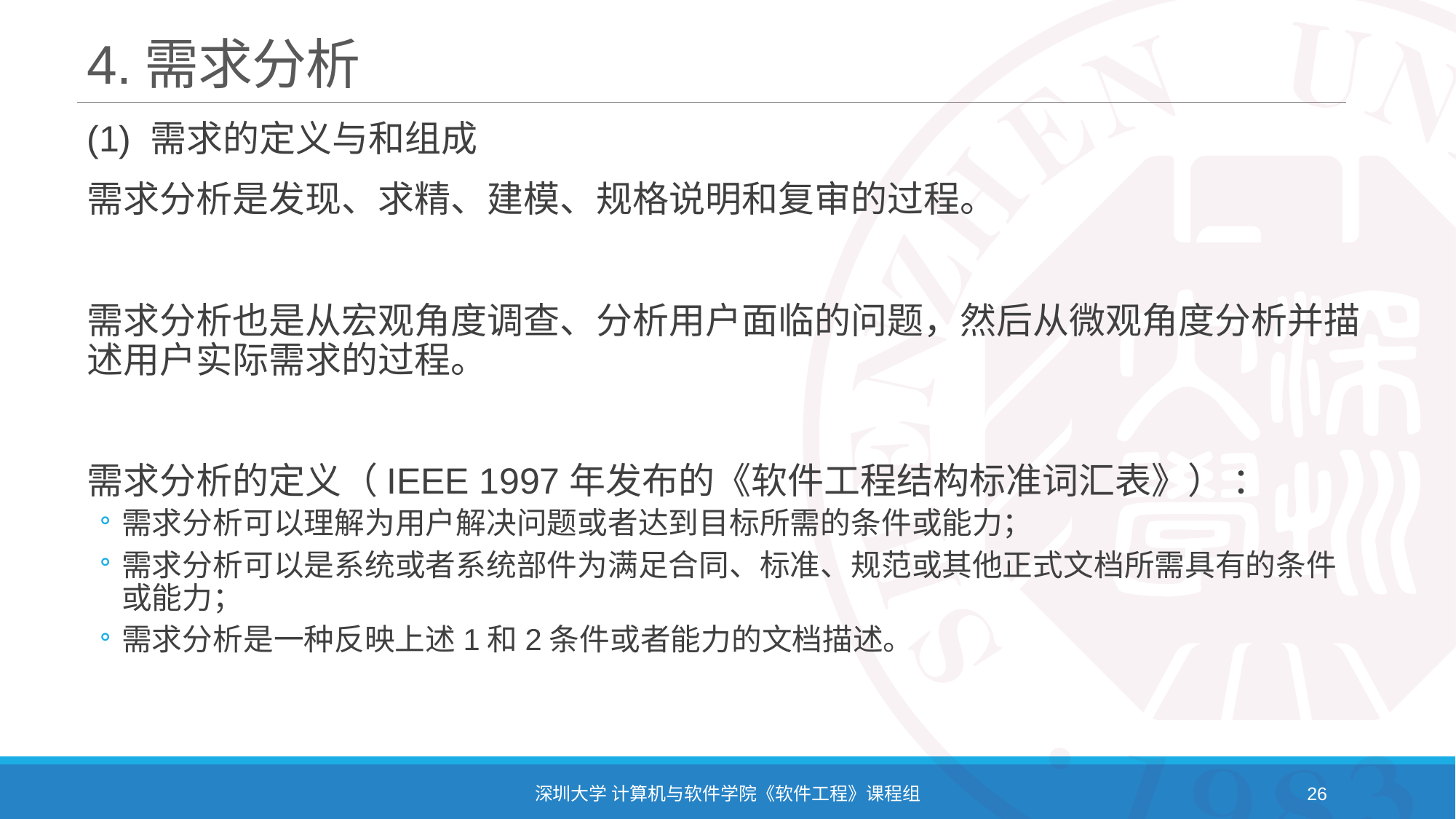

# 4.需求分析
(1) 需求的定义与和组成
需求分析是发现、求精、建模、规格说明和复审的过程。

需求分析也是从宏观角度调查、分析用户面临的问题，然后从微观角度分析并描述用户实际需求的过程。

需求分析的定义（IEEE 1997年发布的《软件工程结构标准词汇表》） ：
需求分析可以理解为用户解决问题或者达到目标所需的条件或能力；
需求分析可以是系统或者系统部件为满足合同、标准、规范或其他正式文档所需具有的条件或能力；
需求分析是一种反映上述1和2条件或者能力的文档描述。
深圳大学 计算机与软件学院《软件工程》课程组
26